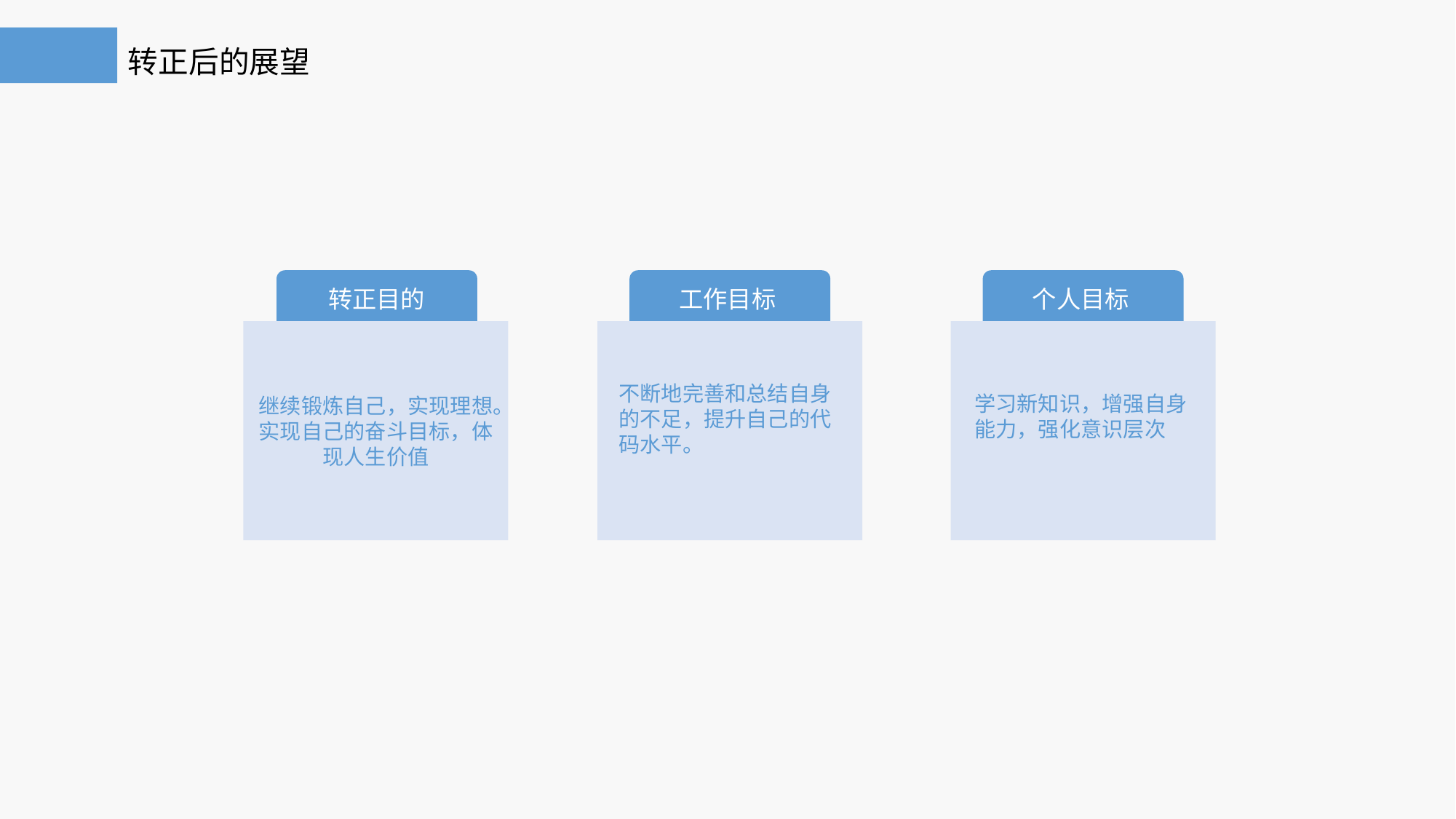

转正后的展望

转正目的
工作目标
个人目标
继续锻炼自己，实现理想。实现自己的奋斗目标，体现人生价值

不断地完善和总结自身的不足，提升自己的代码水平。

学习新知识，增强自身能力，强化意识层次